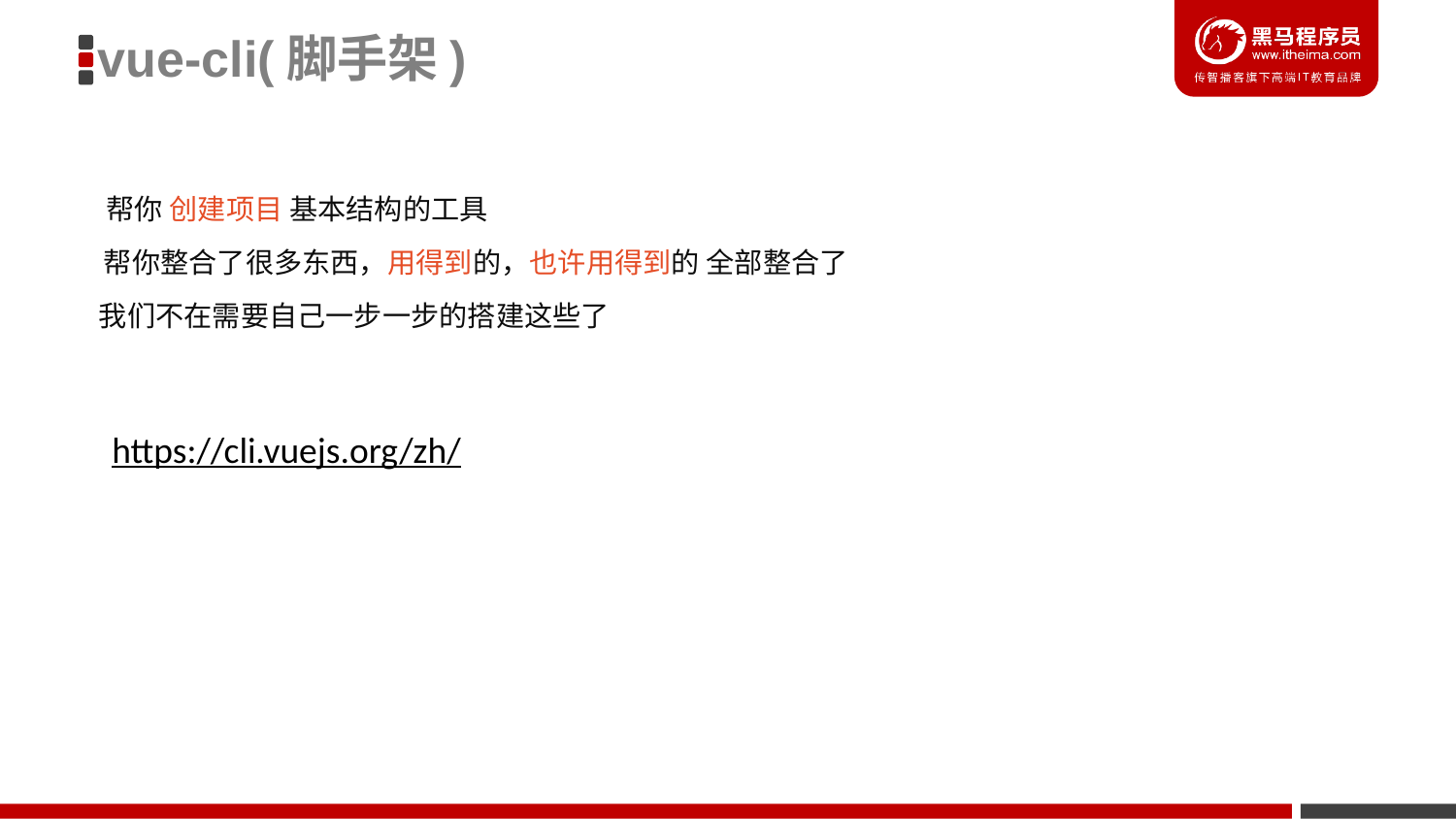

vue-cli(脚手架)
帮你 创建项目 基本结构的工具
帮你整合了很多东西，用得到的，也许用得到的 全部整合了
我们不在需要自己一步一步的搭建这些了
https://cli.vuejs.org/zh/